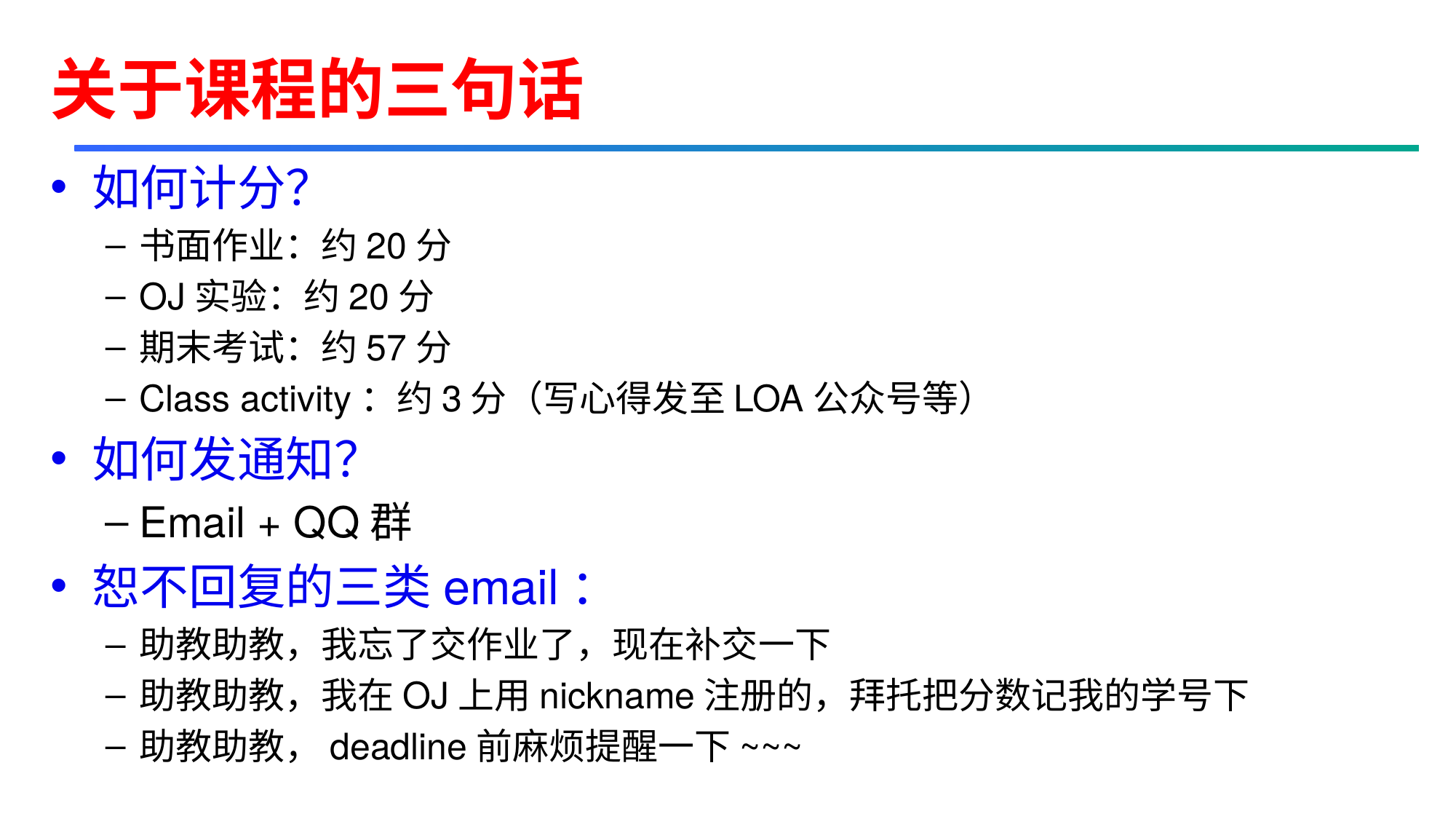

# 关于课程的三句话
如何计分？
书面作业：约20分
OJ实验：约20分
期末考试：约57分
Class activity：约3分（写心得发至LOA公众号等）
如何发通知？
Email + QQ群
恕不回复的三类email：
助教助教，我忘了交作业了，现在补交一下
助教助教，我在OJ上用nickname注册的，拜托把分数记我的学号下
助教助教，deadline前麻烦提醒一下~~~